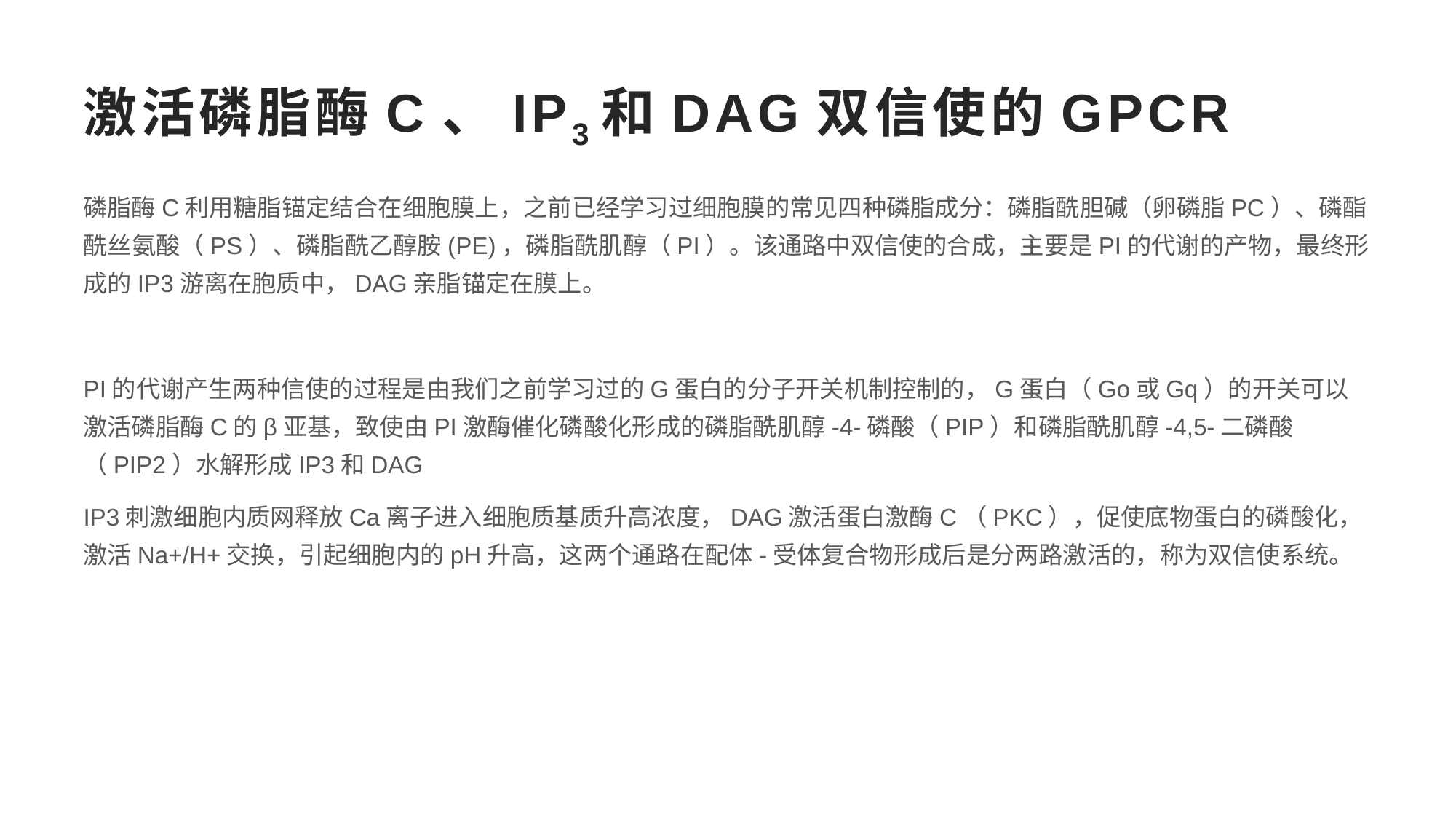

# 激活磷脂酶C、IP3和DAG双信使的GPCR
磷脂酶C利用糖脂锚定结合在细胞膜上，之前已经学习过细胞膜的常见四种磷脂成分：磷脂酰胆碱（卵磷脂PC）、磷酯酰丝氨酸（PS）、磷脂酰乙醇胺(PE)，磷脂酰肌醇（PI）。该通路中双信使的合成，主要是PI的代谢的产物，最终形成的IP3游离在胞质中，DAG亲脂锚定在膜上。

PI的代谢产生两种信使的过程是由我们之前学习过的G蛋白的分子开关机制控制的，G蛋白（Go或Gq）的开关可以激活磷脂酶C的β亚基，致使由PI激酶催化磷酸化形成的磷脂酰肌醇-4-磷酸（PIP）和磷脂酰肌醇-4,5-二磷酸（PIP2）水解形成IP3和DAG
IP3刺激细胞内质网释放Ca离子进入细胞质基质升高浓度，DAG激活蛋白激酶C（PKC），促使底物蛋白的磷酸化，激活Na+/H+交换，引起细胞内的pH升高，这两个通路在配体-受体复合物形成后是分两路激活的，称为双信使系统。